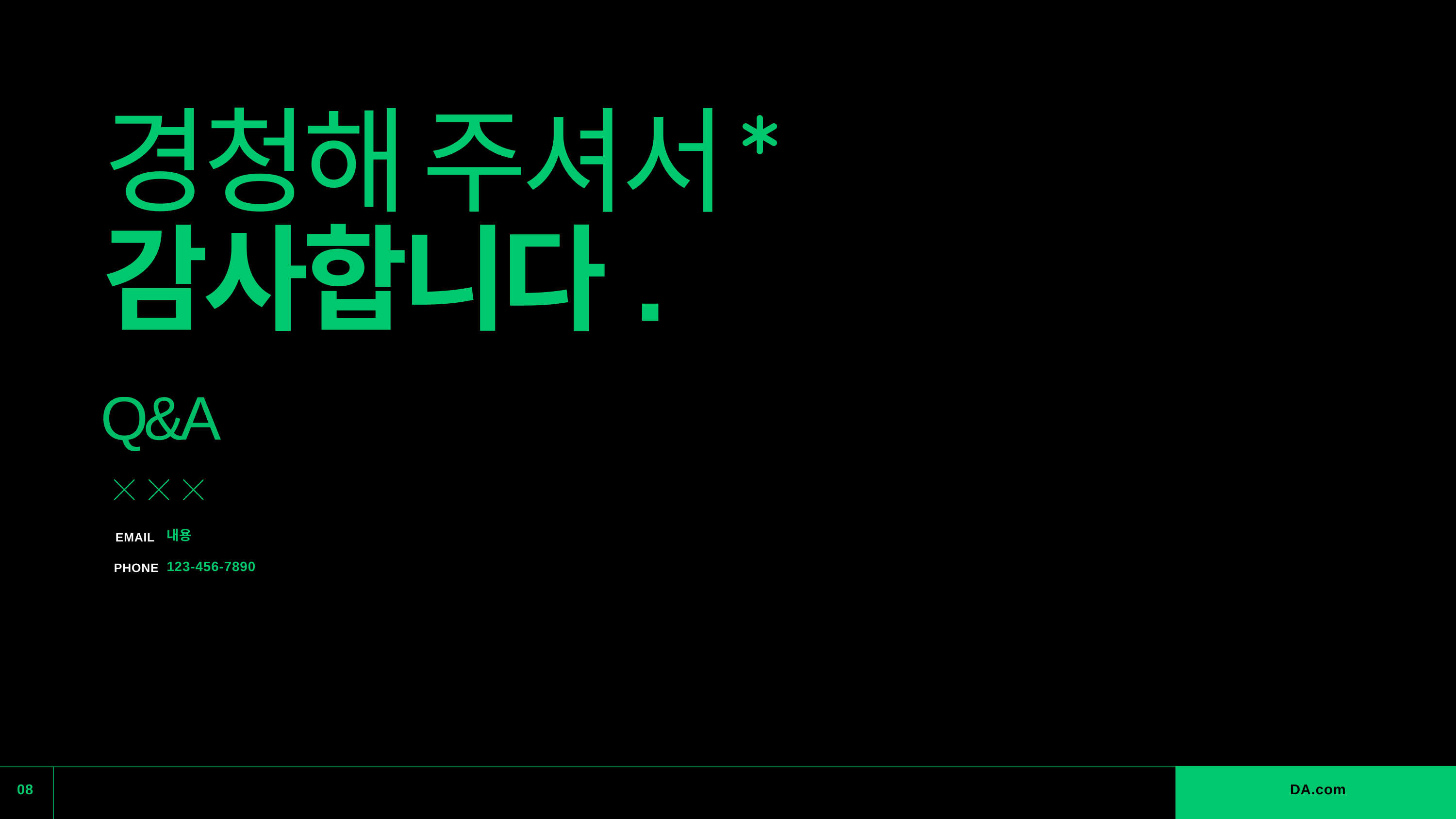

경청해 주셔서
감사합니다.

Q&A

내용
EMAIL
123-456-7890
PHONE

08
DA.com